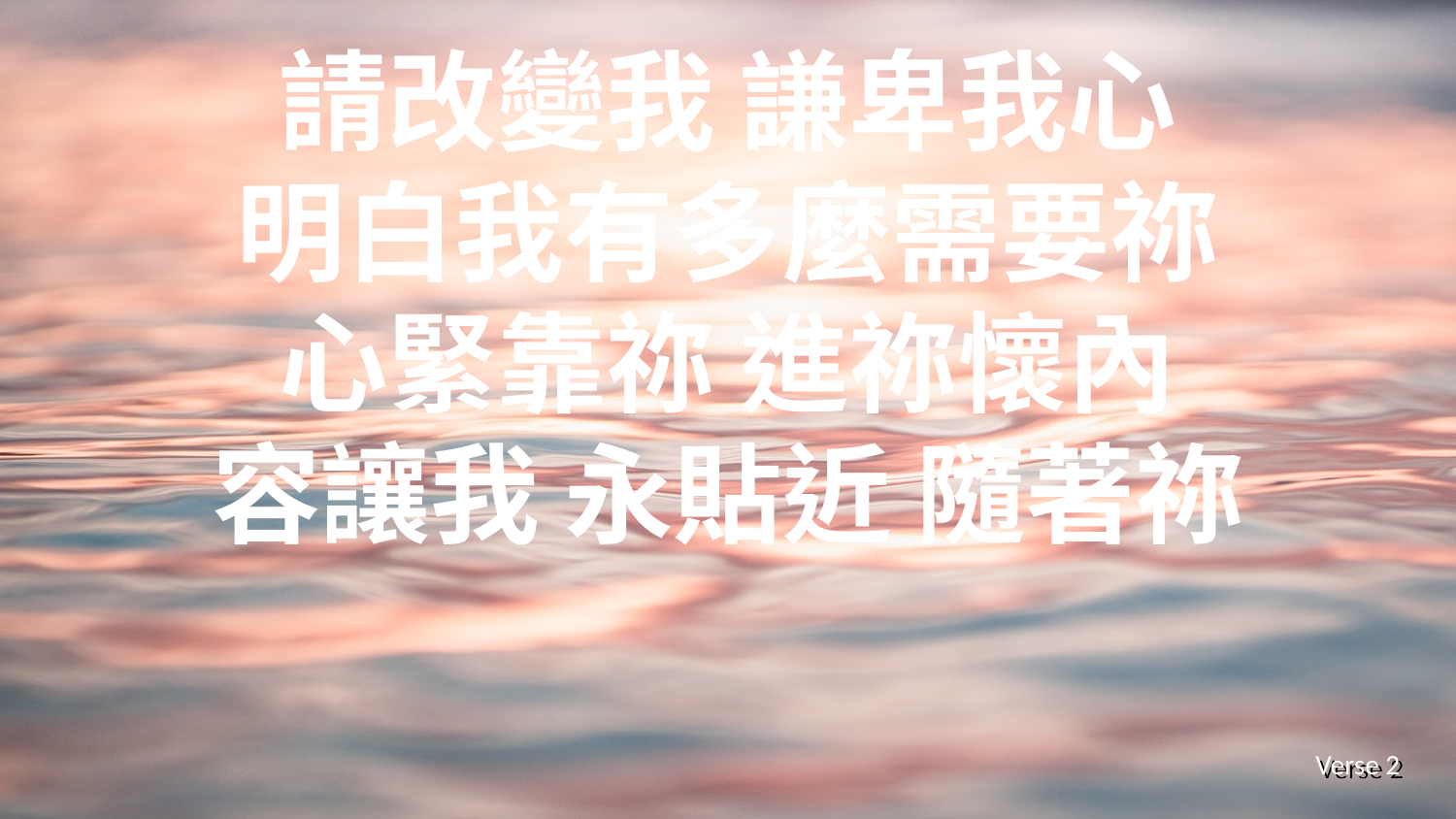

請改變我 謙卑我心
明白我有多麼需要祢
心緊靠祢 進祢懷內
容讓我 永貼近 隨著祢

Verse 2